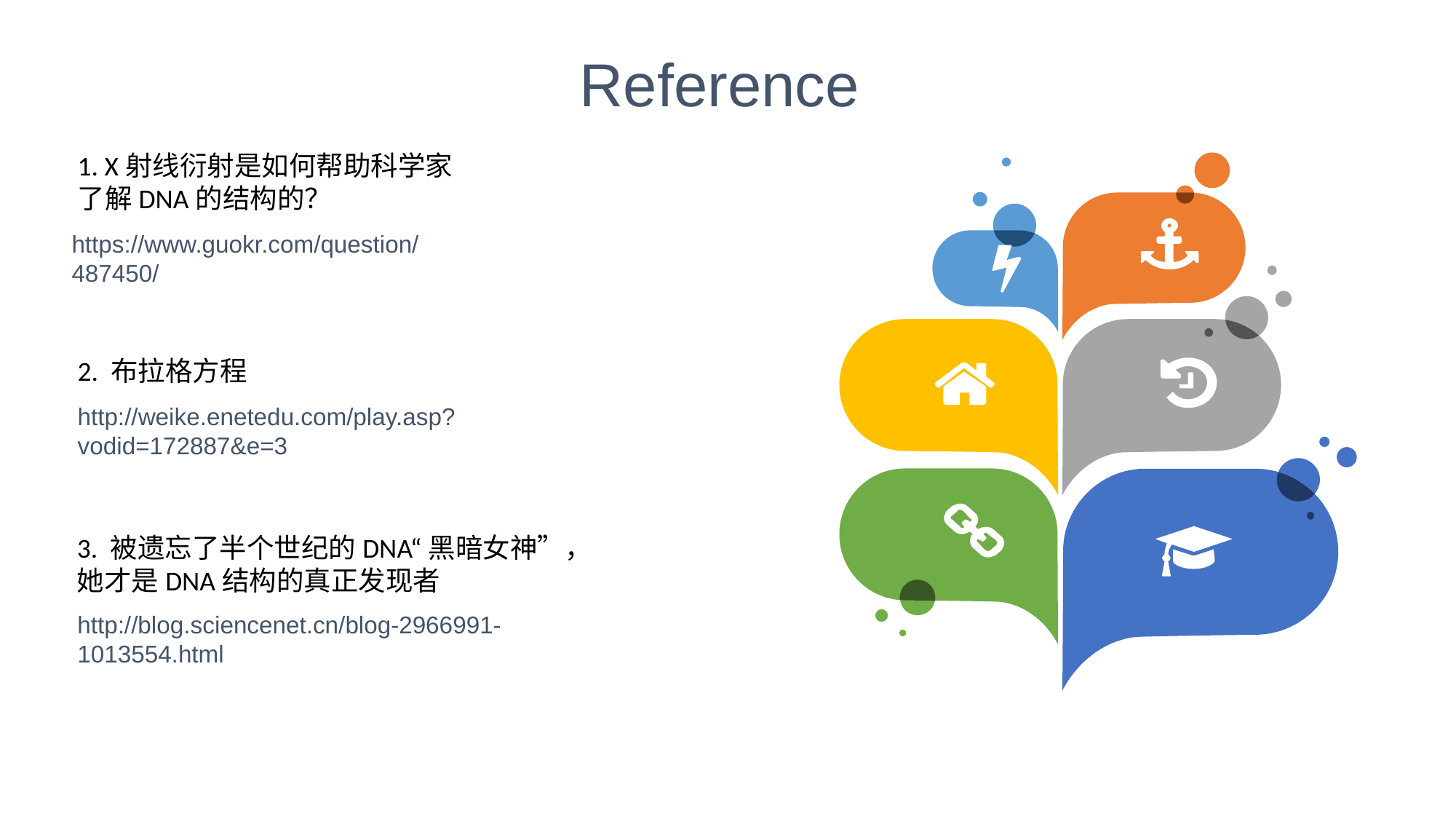

Reference
1. X射线衍射是如何帮助科学家了解DNA的结构的？

https://www.guokr.com/question/487450/

2. 布拉格方程
http://weike.enetedu.com/play.asp?vodid=172887&e=3

3. 被遗忘了半个世纪的DNA“黑暗女神”，她才是DNA结构的真正发现者

http://blog.sciencenet.cn/blog-2966991-1013554.html